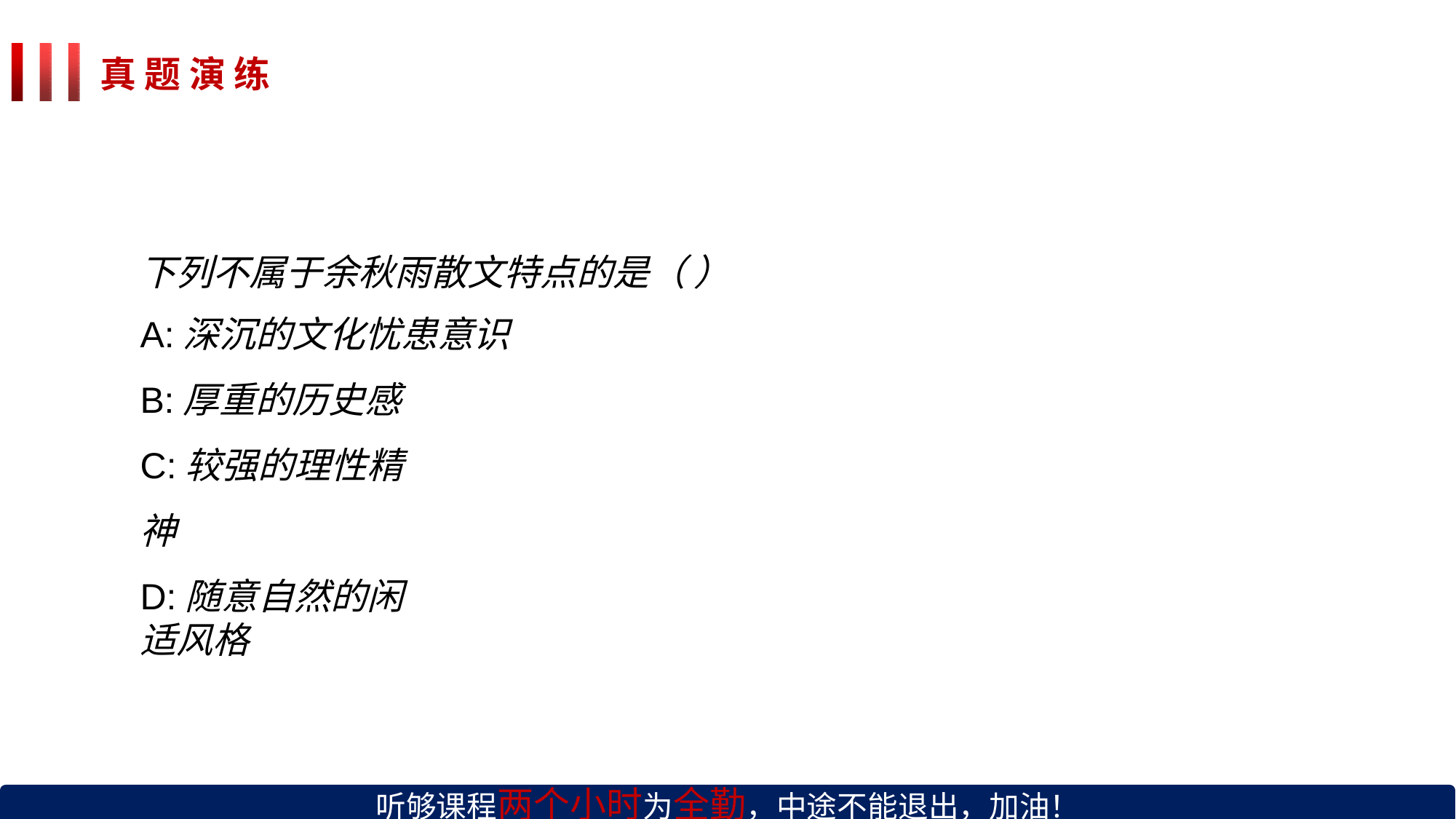

# 真 题 演 练
下列不属于余秋雨散文特点的是（ ）
A:深沉的文化忧患意识
B:厚重的历史感 C:较强的理性精神
D:随意自然的闲适风格
97

听够课程两个小时为全勤，中途不能退出，加油！